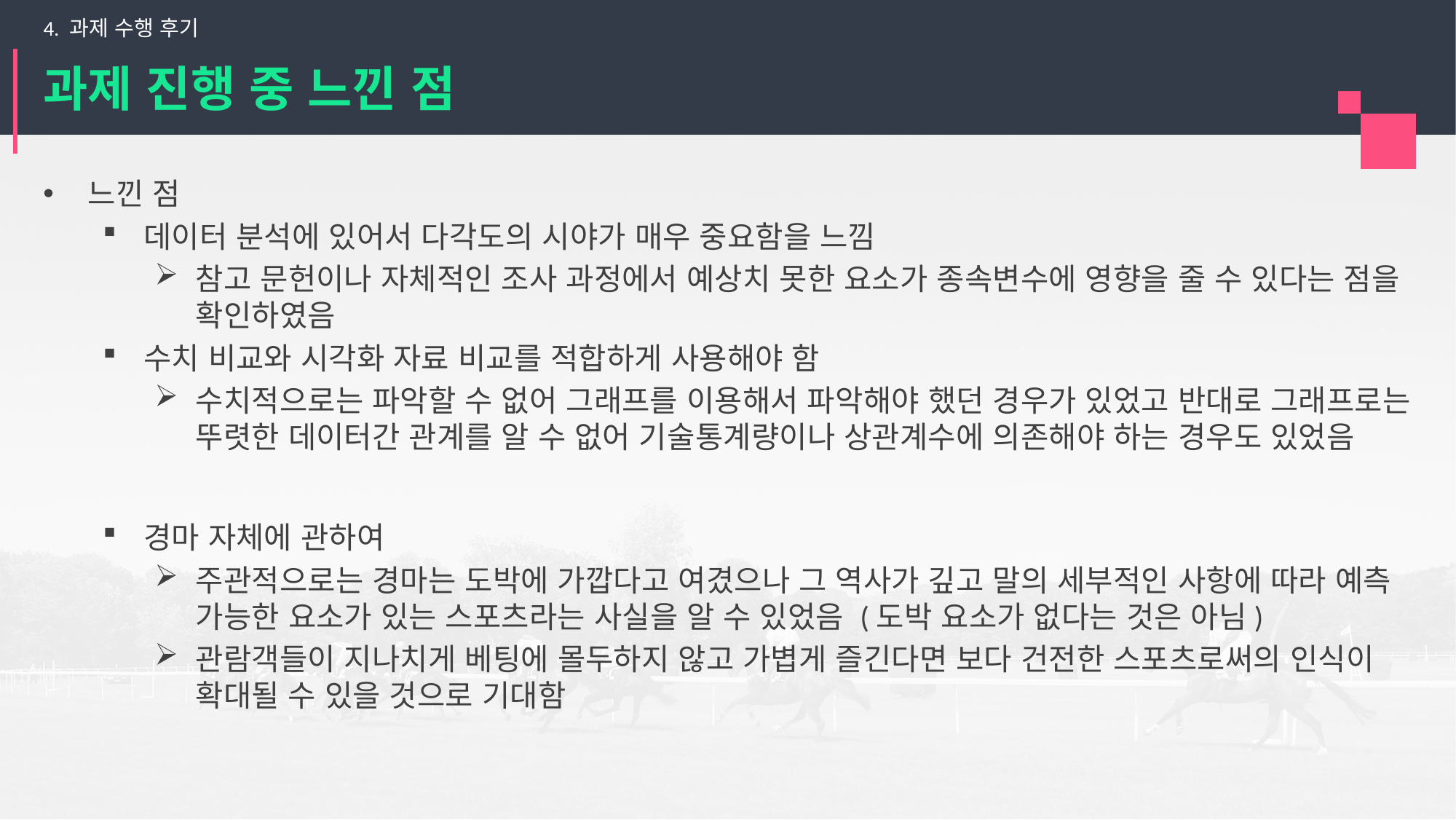

4. 과제 수행 후기
# 과제 진행 중 느낀 점
느낀 점
데이터 분석에 있어서 다각도의 시야가 매우 중요함을 느낌
참고 문헌이나 자체적인 조사 과정에서 예상치 못한 요소가 종속변수에 영향을 줄 수 있다는 점을 확인하였음
수치 비교와 시각화 자료 비교를 적합하게 사용해야 함
수치적으로는 파악할 수 없어 그래프를 이용해서 파악해야 했던 경우가 있었고 반대로 그래프로는 뚜렷한 데이터간 관계를 알 수 없어 기술통계량이나 상관계수에 의존해야 하는 경우도 있었음

경마 자체에 관하여
주관적으로는 경마는 도박에 가깝다고 여겼으나 그 역사가 깊고 말의 세부적인 사항에 따라 예측 가능한 요소가 있는 스포츠라는 사실을 알 수 있었음 (도박 요소가 없다는 것은 아님)
관람객들이 지나치게 베팅에 몰두하지 않고 가볍게 즐긴다면 보다 건전한 스포츠로써의 인식이 확대될 수 있을 것으로 기대함